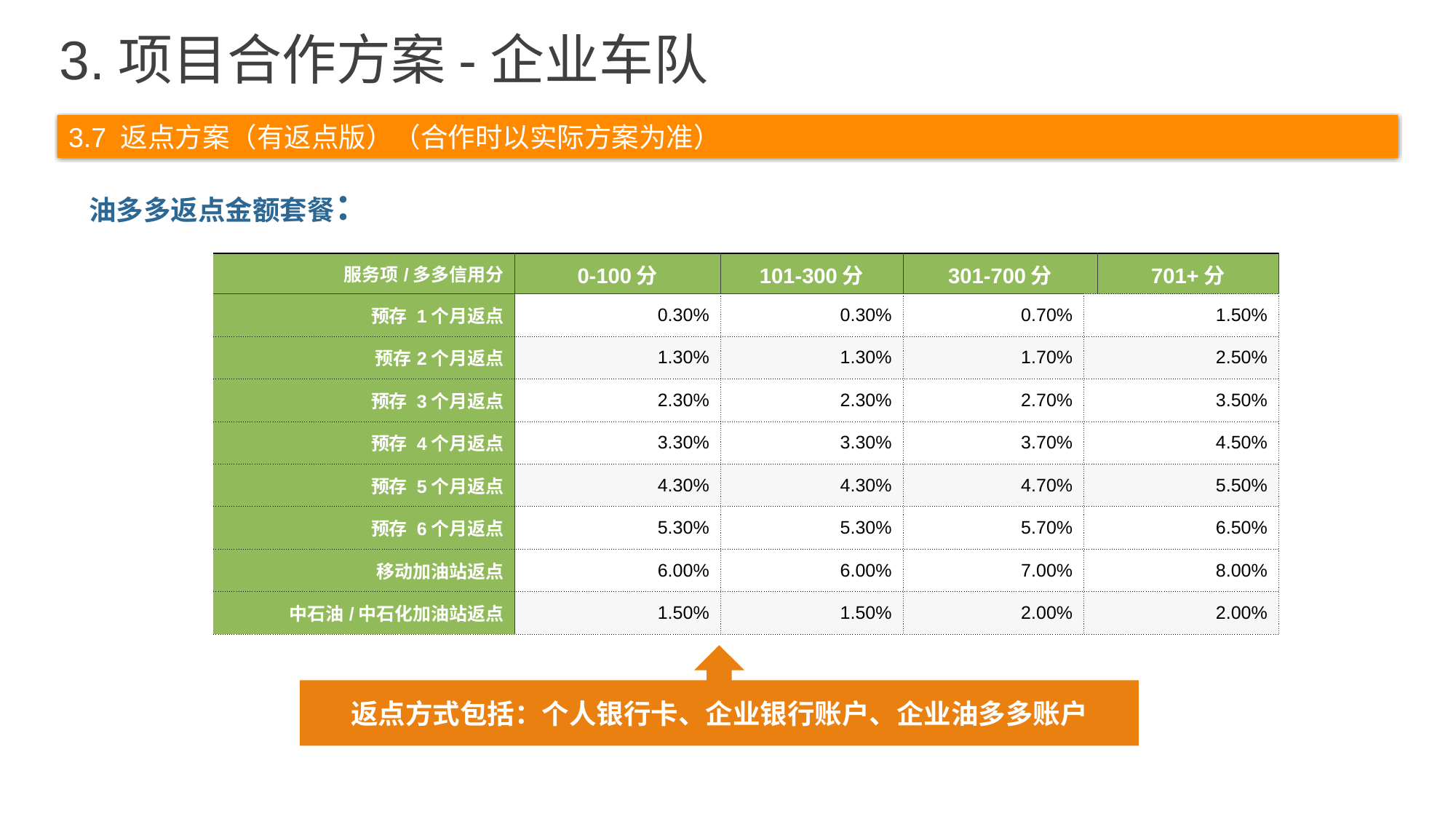

3.项目合作方案-企业车队

3.7 返点方案（有返点版）（合作时以实际方案为准）
油多多返点金额套餐：
| 服务项/多多信用分 | 0-100分 | 101-300分 | 301-700分 |  | 701+分 |
| --- | --- | --- | --- | --- | --- |
| 预存 1个月返点 | 0.30% | 0.30% | 0.70% | 1.50% |  |
| 预存2个月返点 | 1.30% | 1.30% | 1.70% | 2.50% |  |
| 预存 3个月返点 | 2.30% | 2.30% | 2.70% | 3.50% |  |
| 预存 4个月返点 | 3.30% | 3.30% | 3.70% | 4.50% |  |
| 预存 5个月返点 | 4.30% | 4.30% | 4.70% | 5.50% |  |
| 预存 6个月返点 | 5.30% | 5.30% | 5.70% | 6.50% |  |
| 移动加油站返点 | 6.00% | 6.00% | 7.00% | 8.00% |  |
| 中石油/中石化加油站返点 | 1.50% | 1.50% | 2.00% | 2.00% |  |
合作方
合作方
返点方式包括：个人银行卡、企业银行账户、企业油多多账户